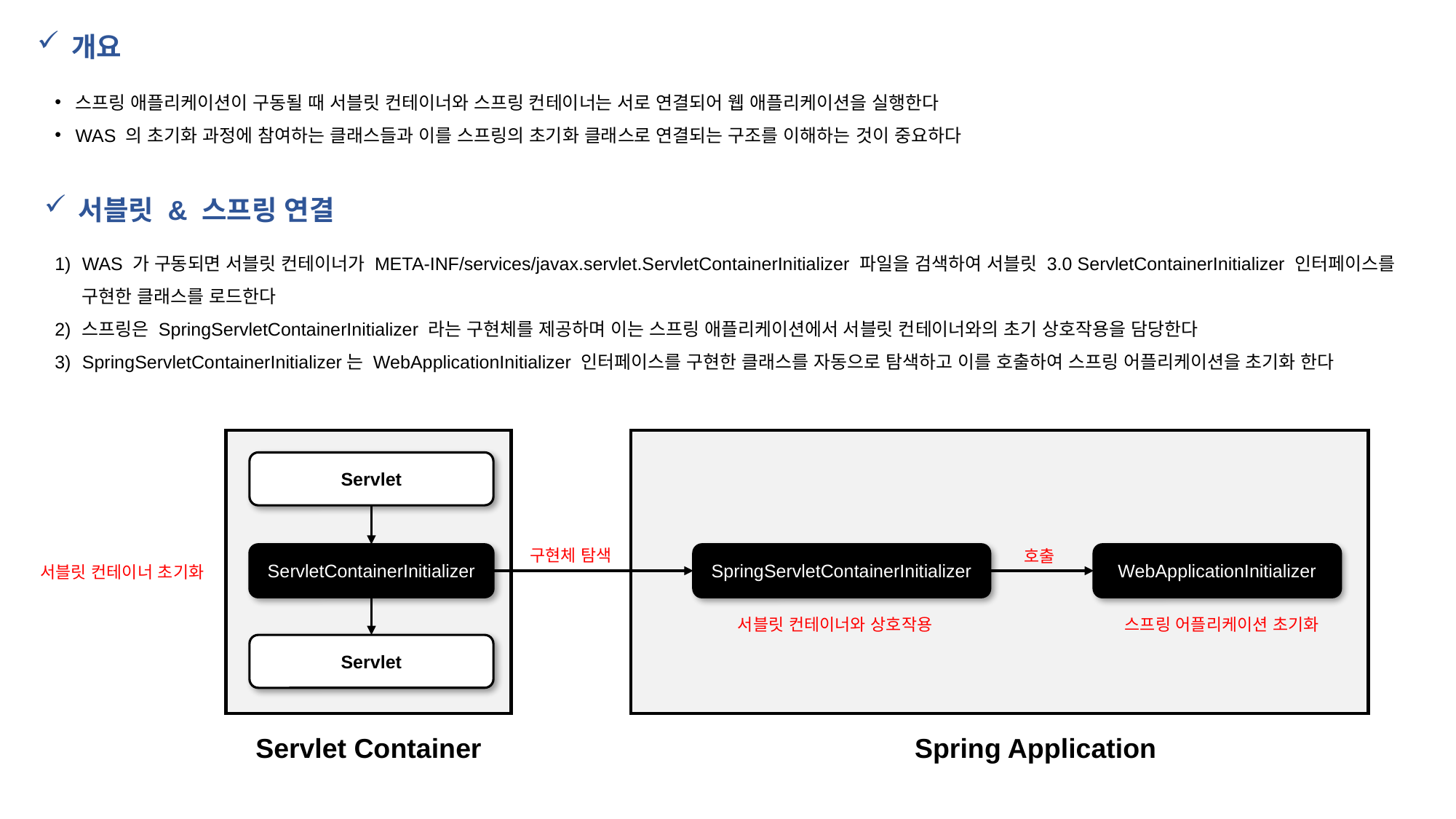

개요
스프링 애플리케이션이 구동될 때 서블릿 컨테이너와 스프링 컨테이너는 서로 연결되어 웹 애플리케이션을 실행한다
WAS 의 초기화 과정에 참여하는 클래스들과 이를 스프링의 초기화 클래스로 연결되는 구조를 이해하는 것이 중요하다
서블릿 & 스프링 연결
WAS 가 구동되면 서블릿 컨테이너가 META-INF/services/javax.servlet.ServletContainerInitializer 파일을 검색하여 서블릿 3.0 ServletContainerInitializer 인터페이스를 구현한 클래스를 로드한다
스프링은 SpringServletContainerInitializer 라는 구현체를 제공하며 이는 스프링 애플리케이션에서 서블릿 컨테이너와의 초기 상호작용을 담당한다
SpringServletContainerInitializer는 WebApplicationInitializer 인터페이스를 구현한 클래스를 자동으로 탐색하고 이를 호출하여 스프링 어플리케이션을 초기화 한다

Servlet
구현체 탐색
호출
WebApplicationInitializer
SpringServletContainerInitializer
ServletContainerInitializer
서블릿 컨테이너 초기화
서블릿 컨테이너와 상호작용
스프링 어플리케이션 초기화
Servlet
Servlet Container
Spring Application